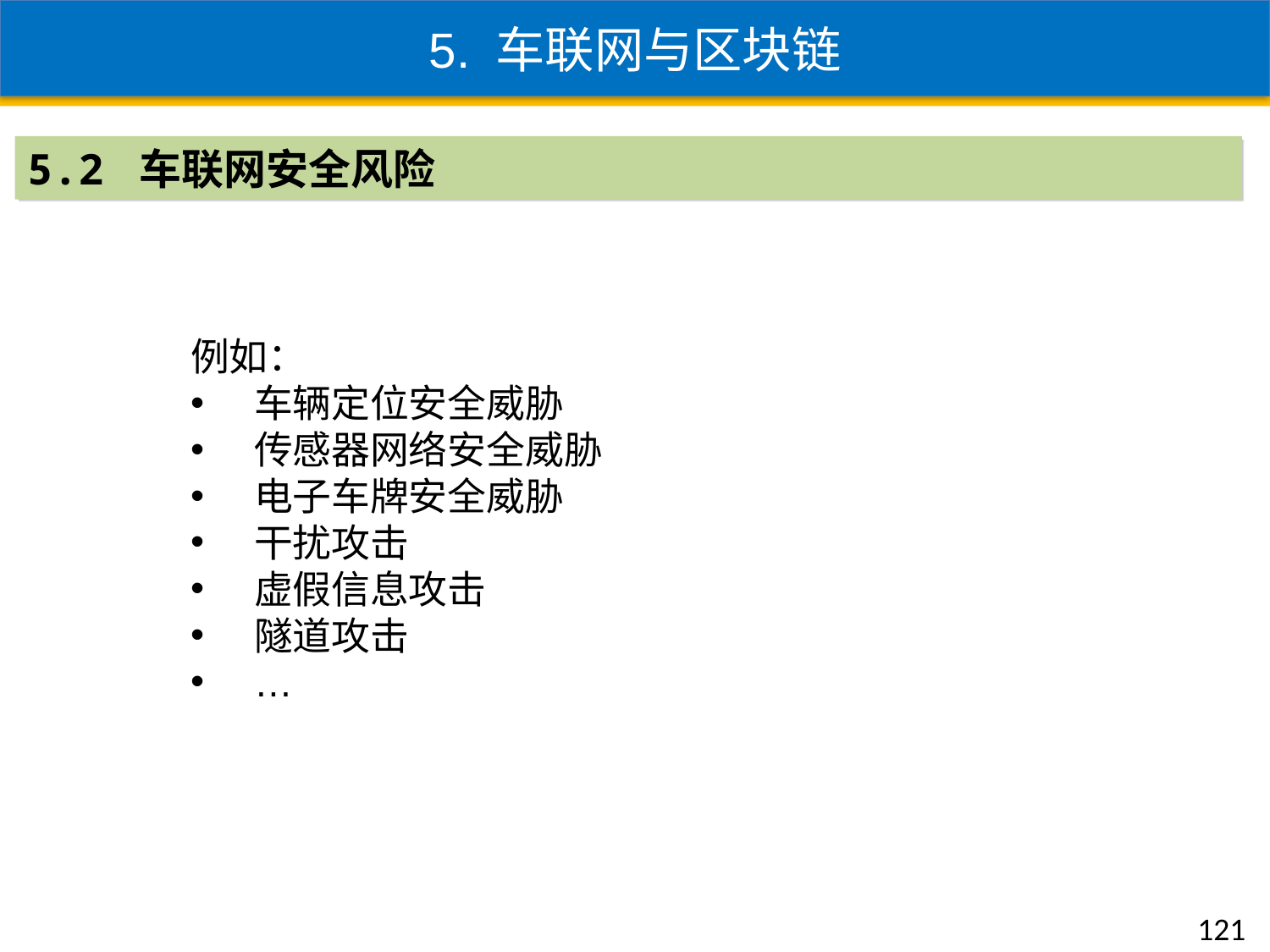

5. 车联网与区块链
5.2 车联网安全风险
例如：
车辆定位安全威胁
传感器网络安全威胁
电子车牌安全威胁
干扰攻击
虚假信息攻击
隧道攻击
…

121